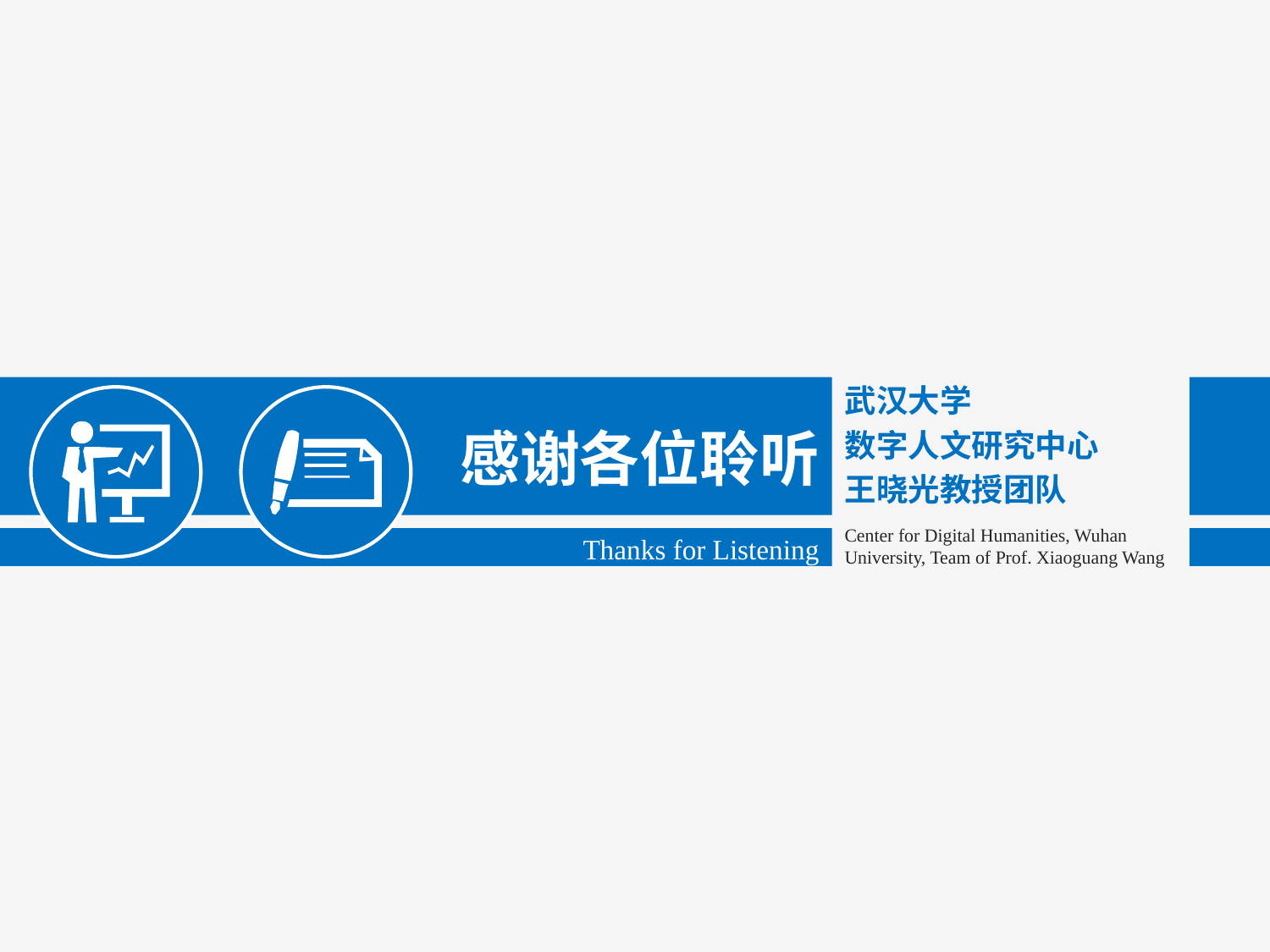

武汉大学

感谢各位聆听
Thanks for Listening

数字人文研究中心
王晓光教授团队
Center for Digital Humanities, Wuhan University, Team of Prof. Xiaoguang Wang